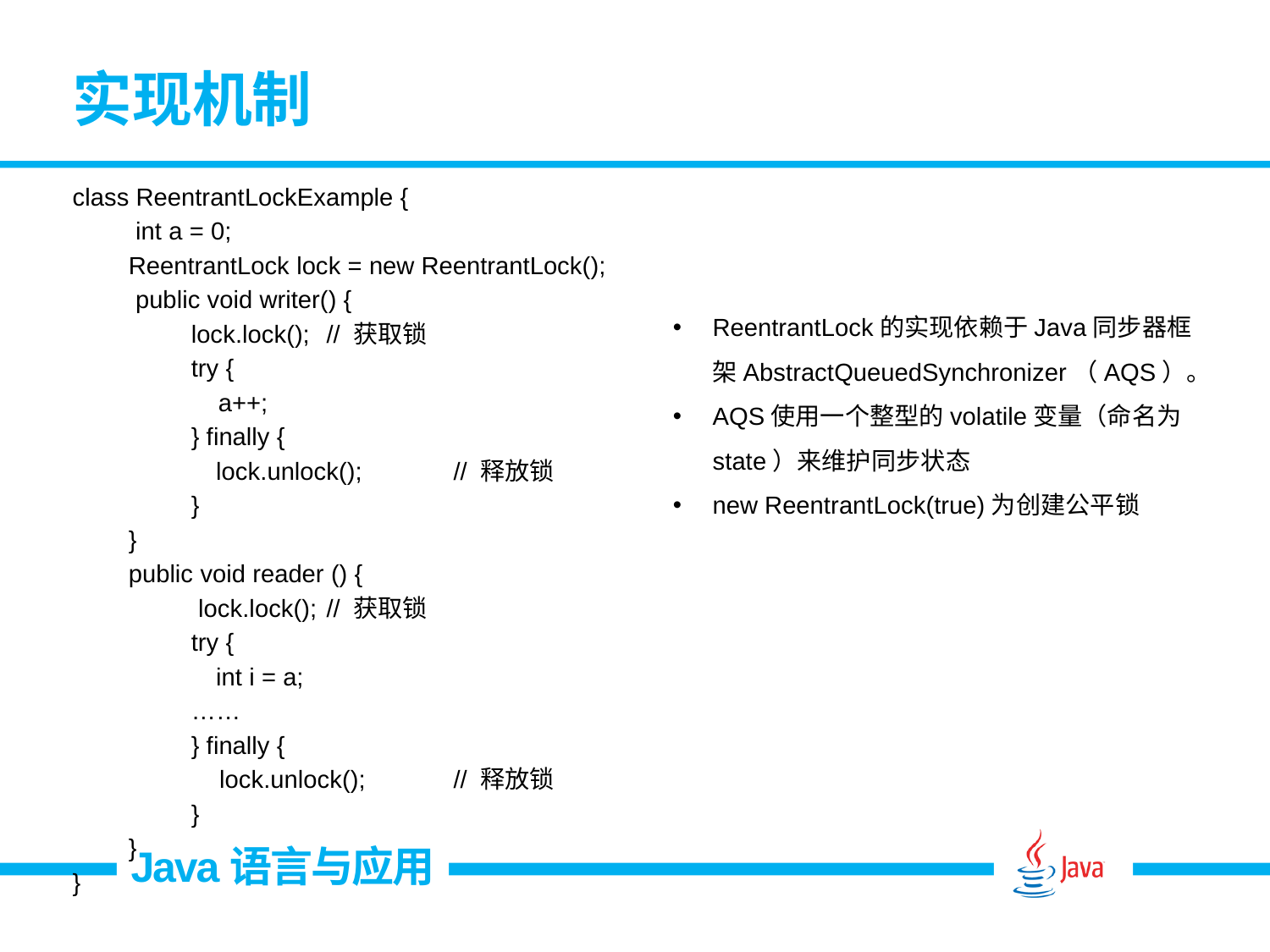

# 实现机制
class ReentrantLockExample {
 int a = 0;
ReentrantLock lock = new ReentrantLock();
 public void writer() {
lock.lock();	// 获取锁
try {
a++;
} finally {
lock.unlock();	// 释放锁
}
}
public void reader () {
 lock.lock();	// 获取锁
try {
int i = a;
……
} finally {
lock.unlock();	// 释放锁
}
}
}
ReentrantLock的实现依赖于Java同步器框架AbstractQueuedSynchronizer（AQS）。
AQS使用一个整型的volatile变量（命名为state）来维护同步状态
new ReentrantLock(true)为创建公平锁